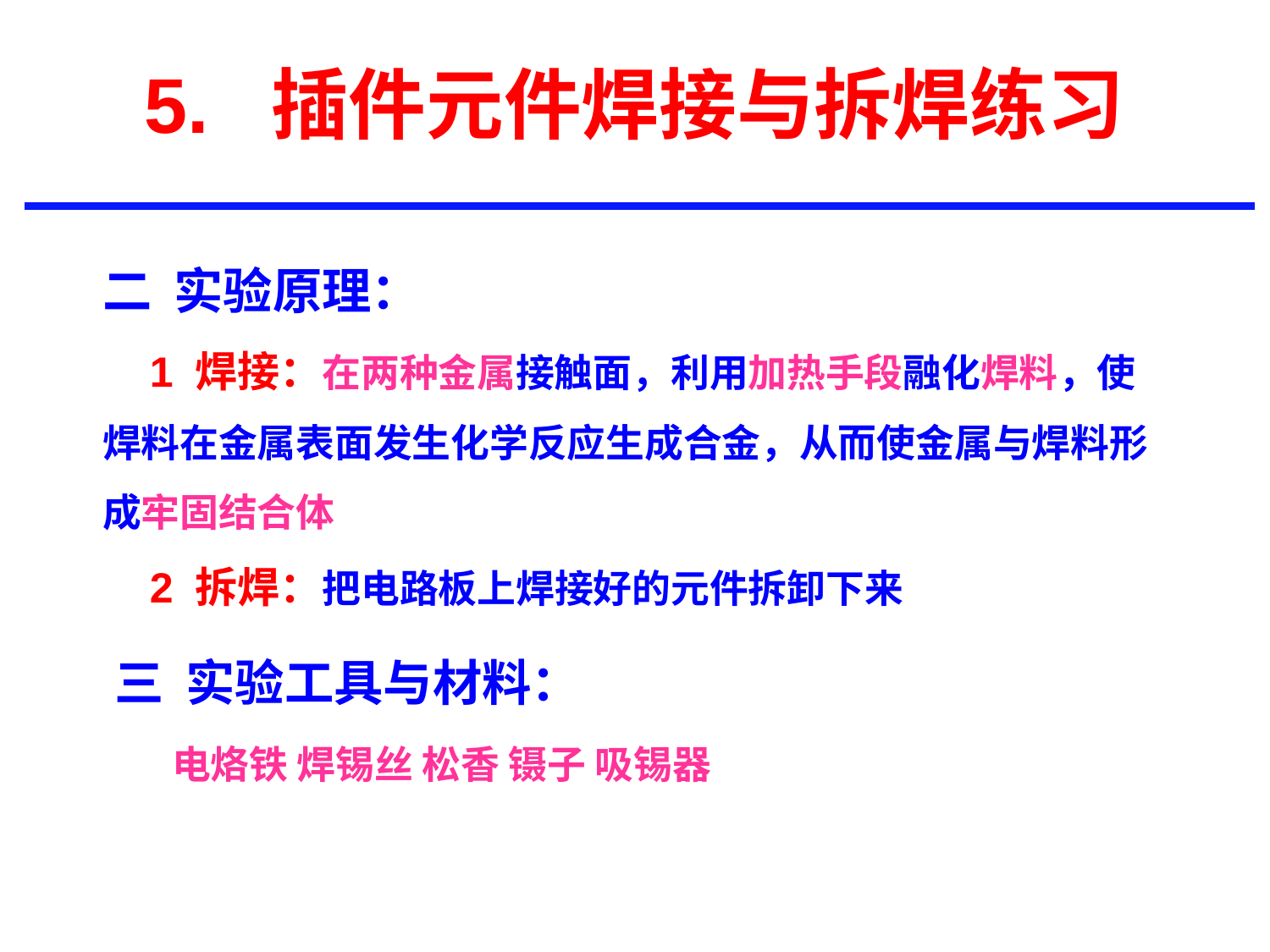

5.  插件元件焊接与拆焊练习
二  实验原理：
    1 焊接：在两种金属接触面，利用加热手段融化焊料，使焊料在金属表面发生化学反应生成合金，从而使金属与焊料形成牢固结合体
    2 拆焊：把电路板上焊接好的元件拆卸下来
三  实验工具与材料：
     电烙铁 焊锡丝 松香 镊子 吸锡器